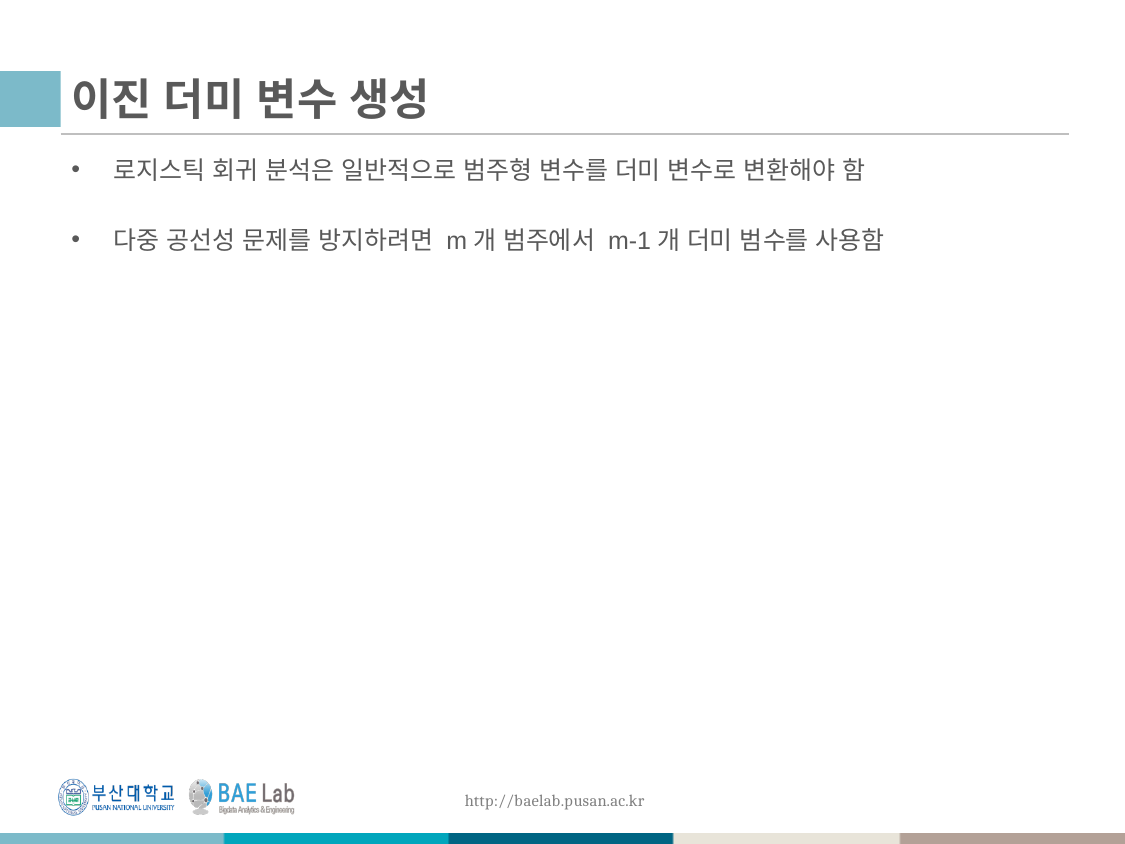

# 이진 더미 변수 생성
로지스틱 회귀 분석은 일반적으로 범주형 변수를 더미 변수로 변환해야 함

다중 공선성 문제를 방지하려면 m개 범주에서 m-1개 더미 범수를 사용함